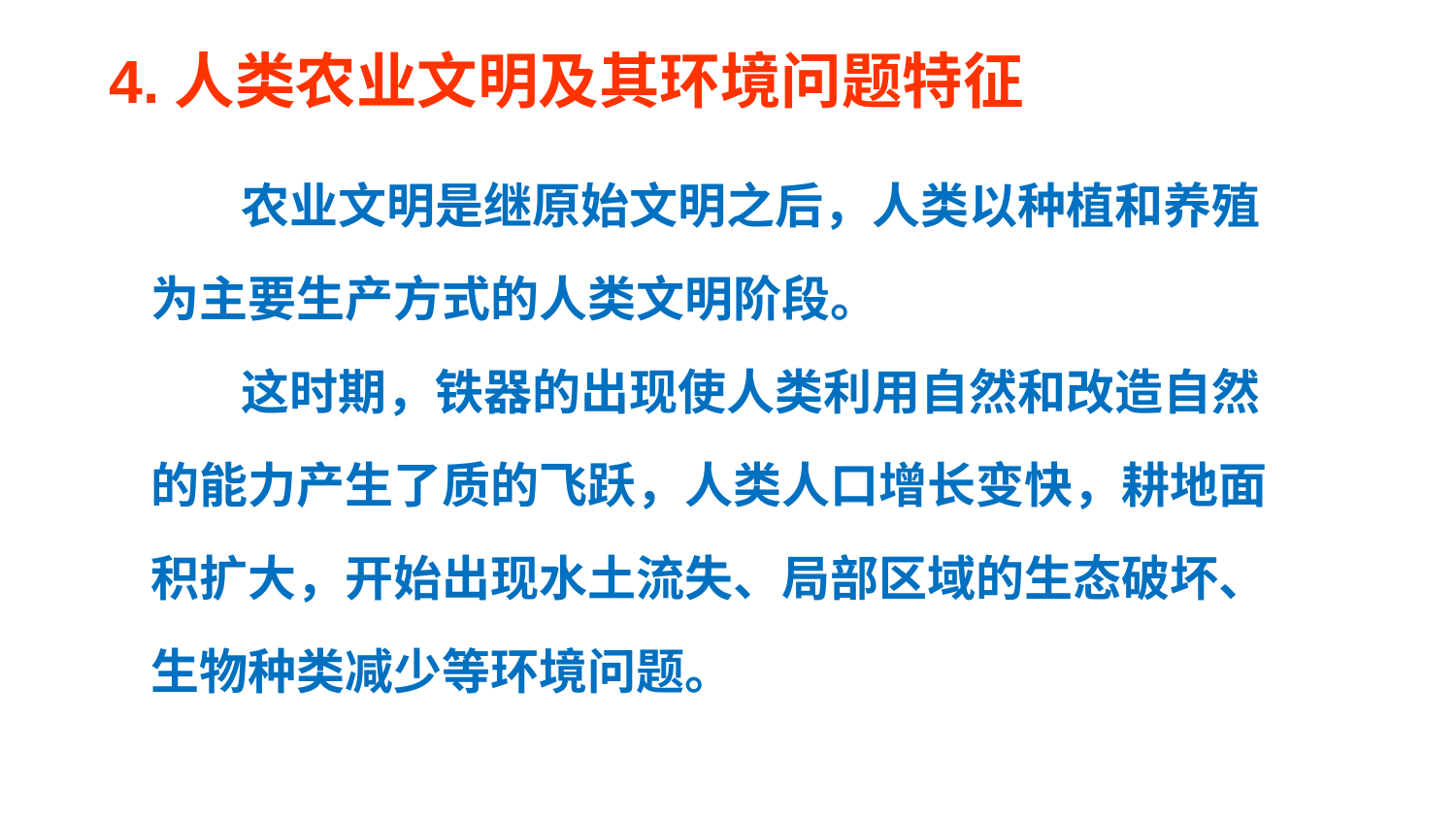

4.人类农业文明及其环境问题特征
  农业文明是继原始文明之后，人类以种植和养殖为主要生产方式的人类文明阶段。
  这时期，铁器的出现使人类利用自然和改造自然的能力产生了质的飞跃，人类人口增长变快，耕地面积扩大，开始出现水土流失、局部区域的生态破坏、生物种类减少等环境问题。